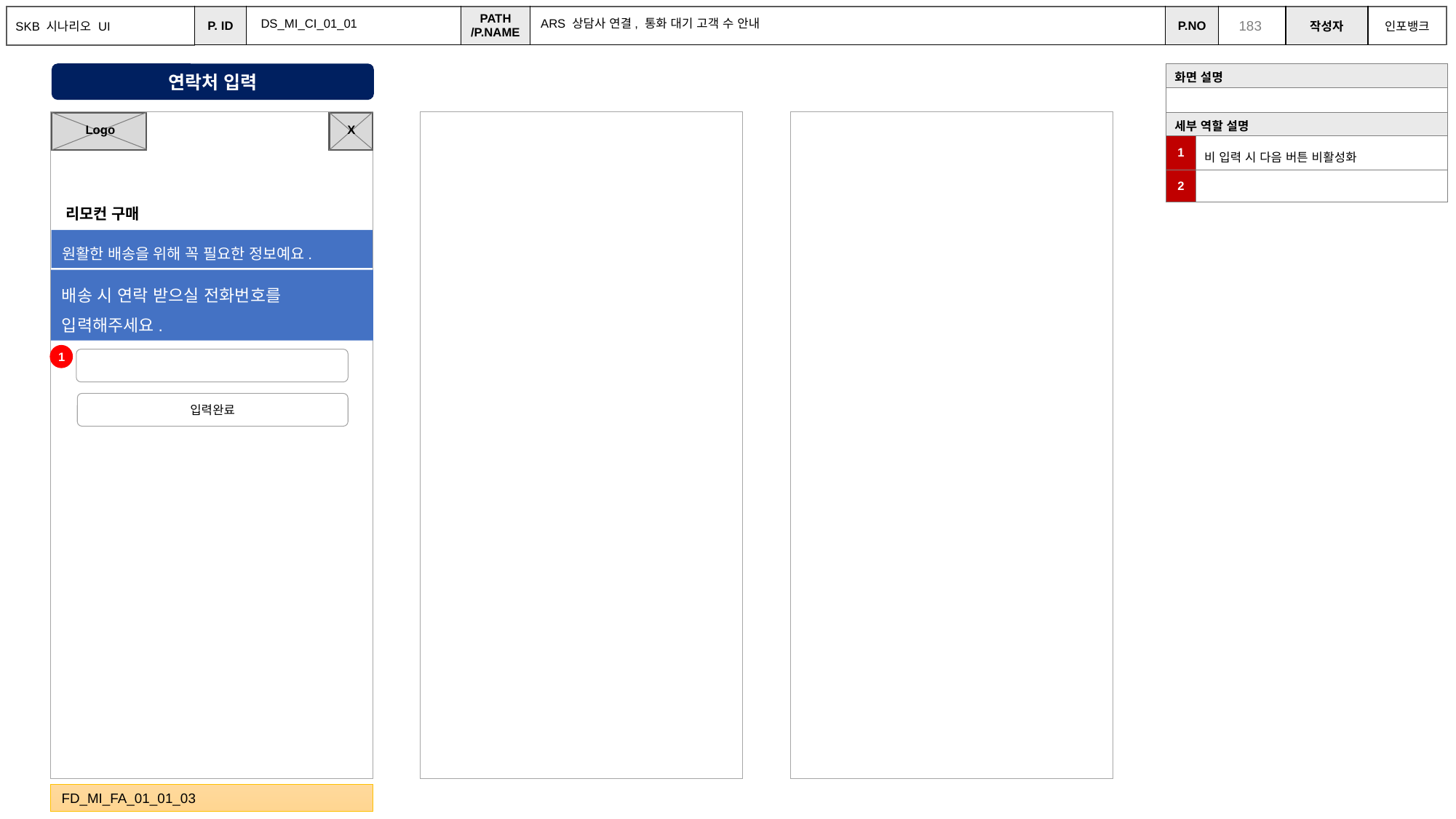

DS_MI_CI_01_01
ARS 상담사 연결, 통화 대기 고객 수 안내
연락처 입력
| 화면 설명 |  |
| --- | --- |
|  |  |
| 세부 역할 설명 |  |
| 1 | 비 입력 시 다음 버튼 비활성화 |
| 2 |  |

X

Logo
리모컨 구매
원활한 배송을 위해 꼭 필요한 정보예요.
배송 시 연락 받으실 전화번호를 입력해주세요.
1

입력완료
FD_MI_FA_01_01_03